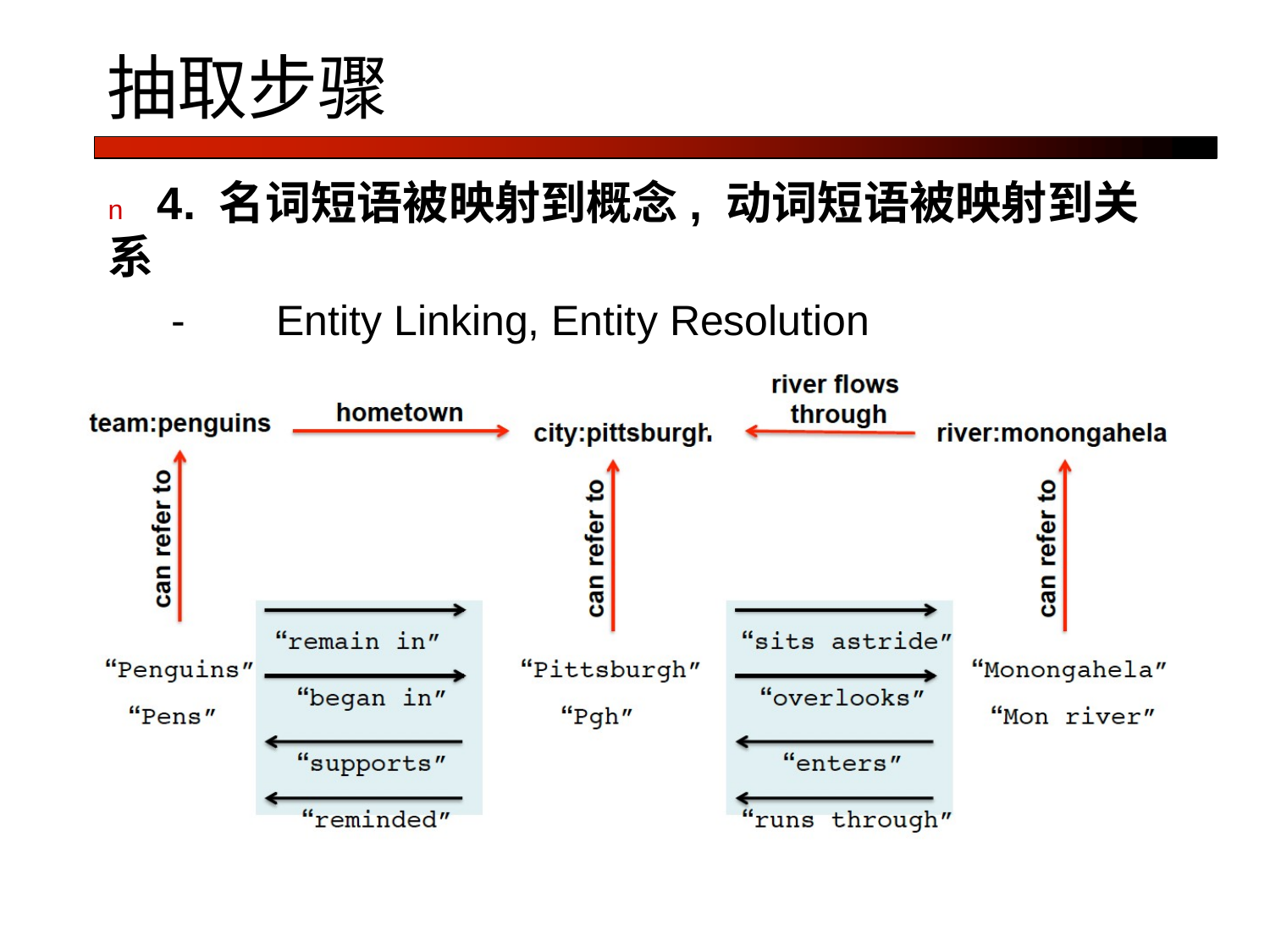

# 抽取步骤

n	4. 名词短语被映射到概念, 动词短语被映射到关系

-	Entity Linking, Entity Resolution